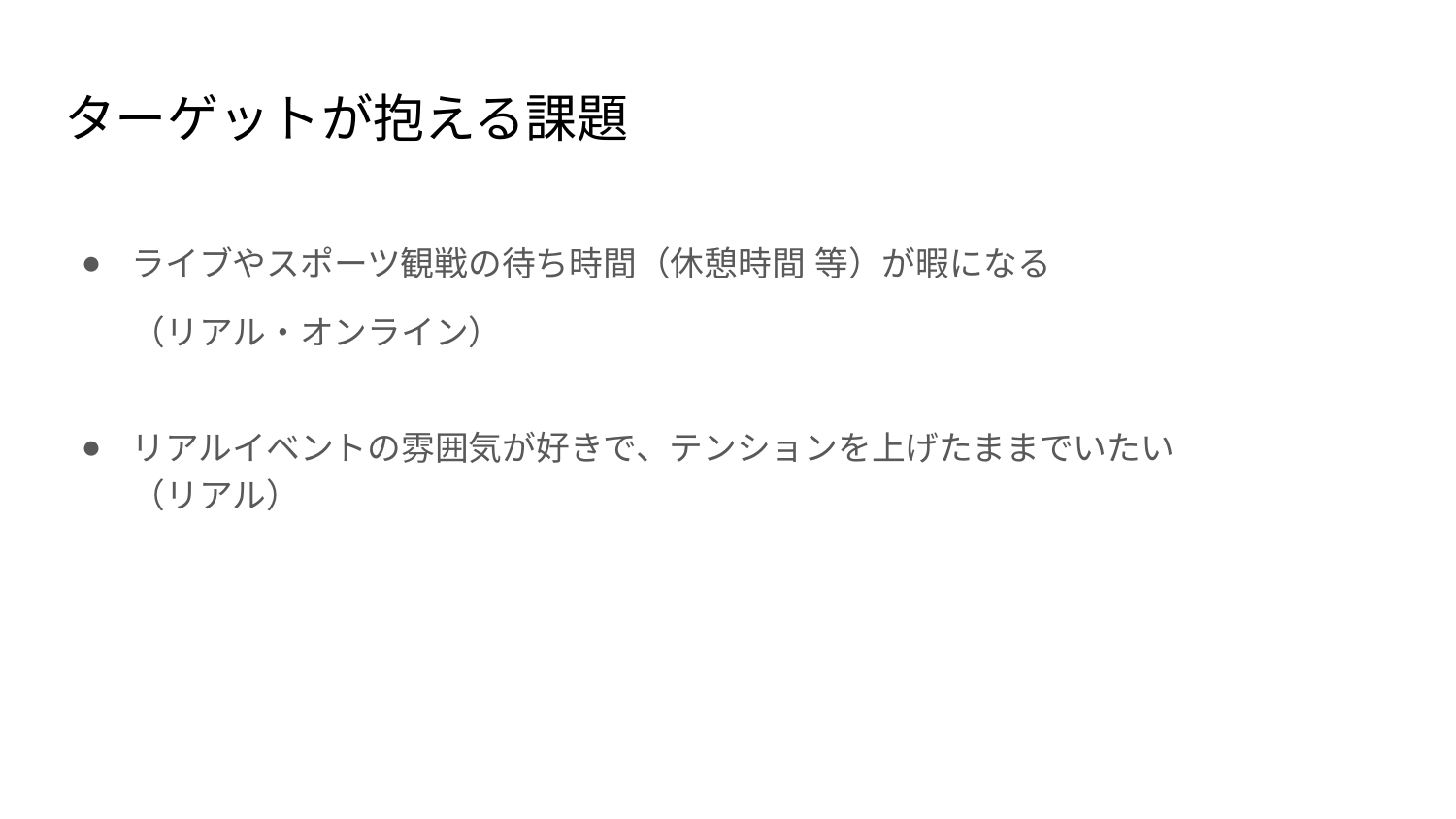

# ターゲットが抱える課題
ライブやスポーツ観戦の待ち時間（休憩時間 等）が暇になる
											（リアル・オンライン）
リアルイベントの雰囲気が好きで、テンションを上げたままでいたい
											（リアル）